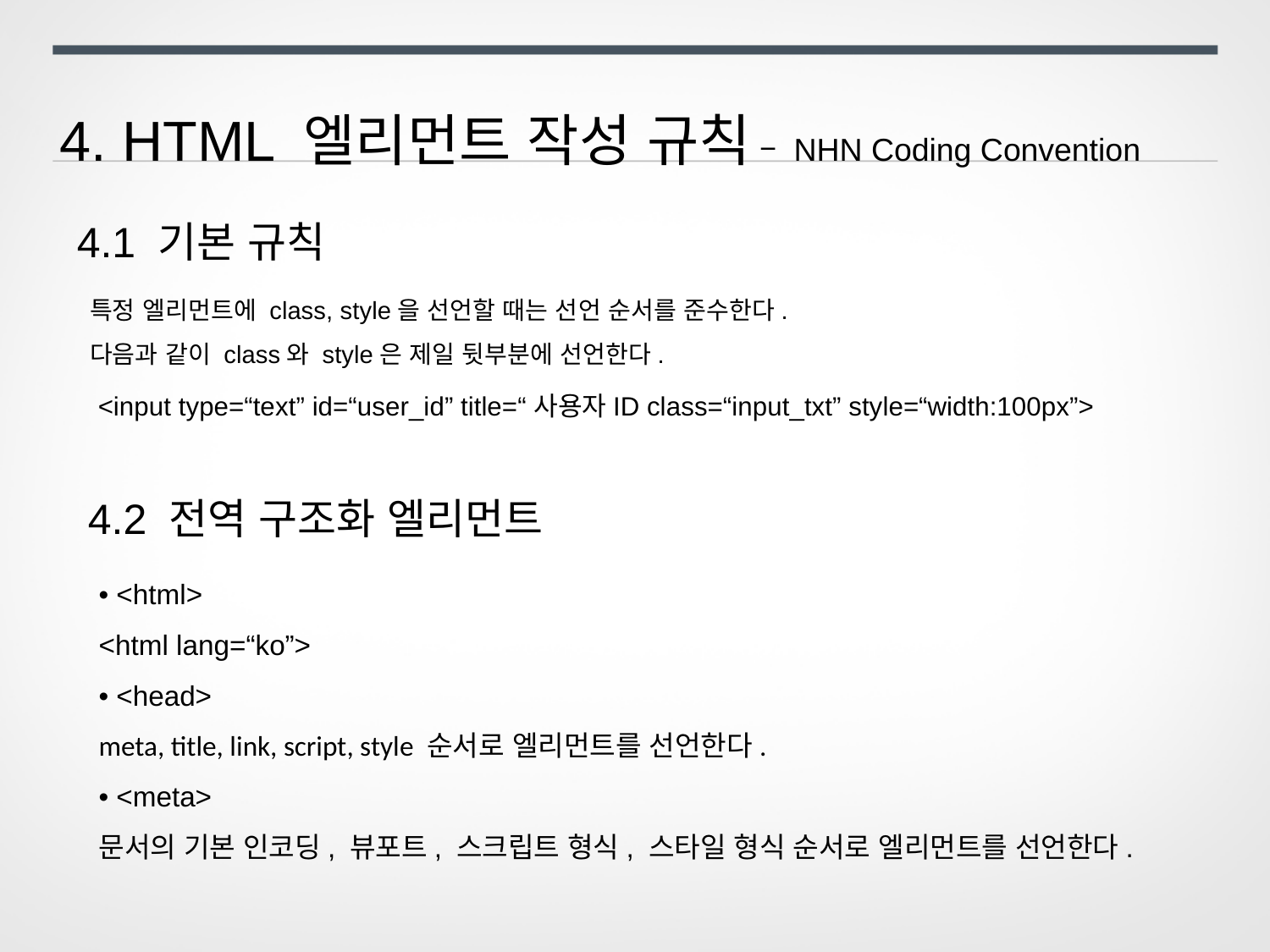

4. HTML 엘리먼트 작성 규칙 – NHN Coding Convention
4.1 기본 규칙
특정 엘리먼트에 class, style을 선언할 때는 선언 순서를 준수한다.
다음과 같이 class와 style은 제일 뒷부분에 선언한다.
<input type=“text” id=“user_id” title=“사용자ID class=“input_txt” style=“width:100px”>
4.2 전역 구조화 엘리먼트
• <html>
<html lang=“ko”>
• <head>
meta, title, link, script, style 순서로 엘리먼트를 선언한다.
• <meta>
문서의 기본 인코딩, 뷰포트, 스크립트 형식, 스타일 형식 순서로 엘리먼트를 선언한다.